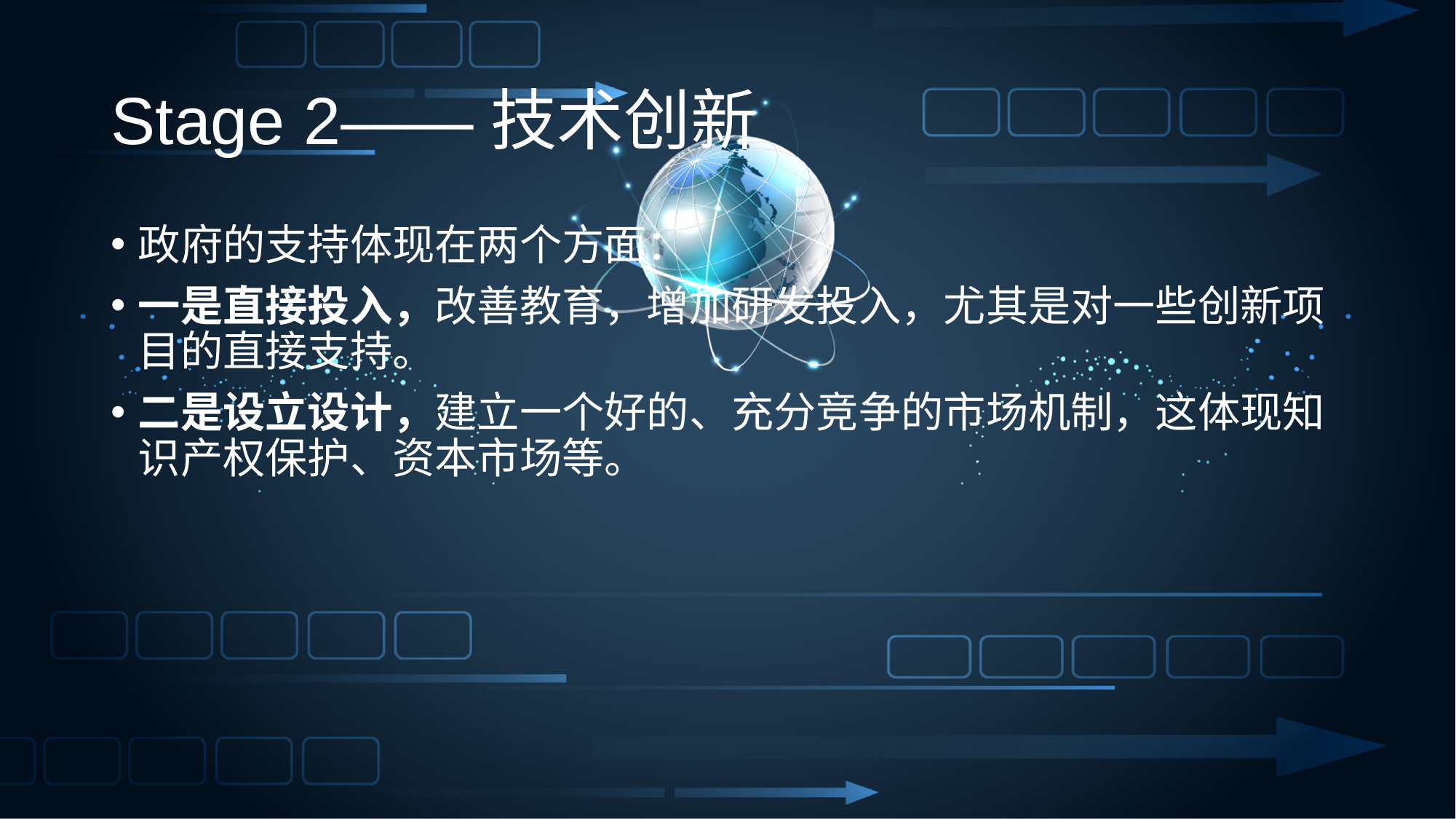

# Stage 2——技术创新
政府的支持体现在两个方面：
一是直接投入，改善教育，增加研发投入，尤其是对一些创新项目的直接支持。
二是设立设计，建立一个好的、充分竞争的市场机制，这体现知识产权保护、资本市场等。